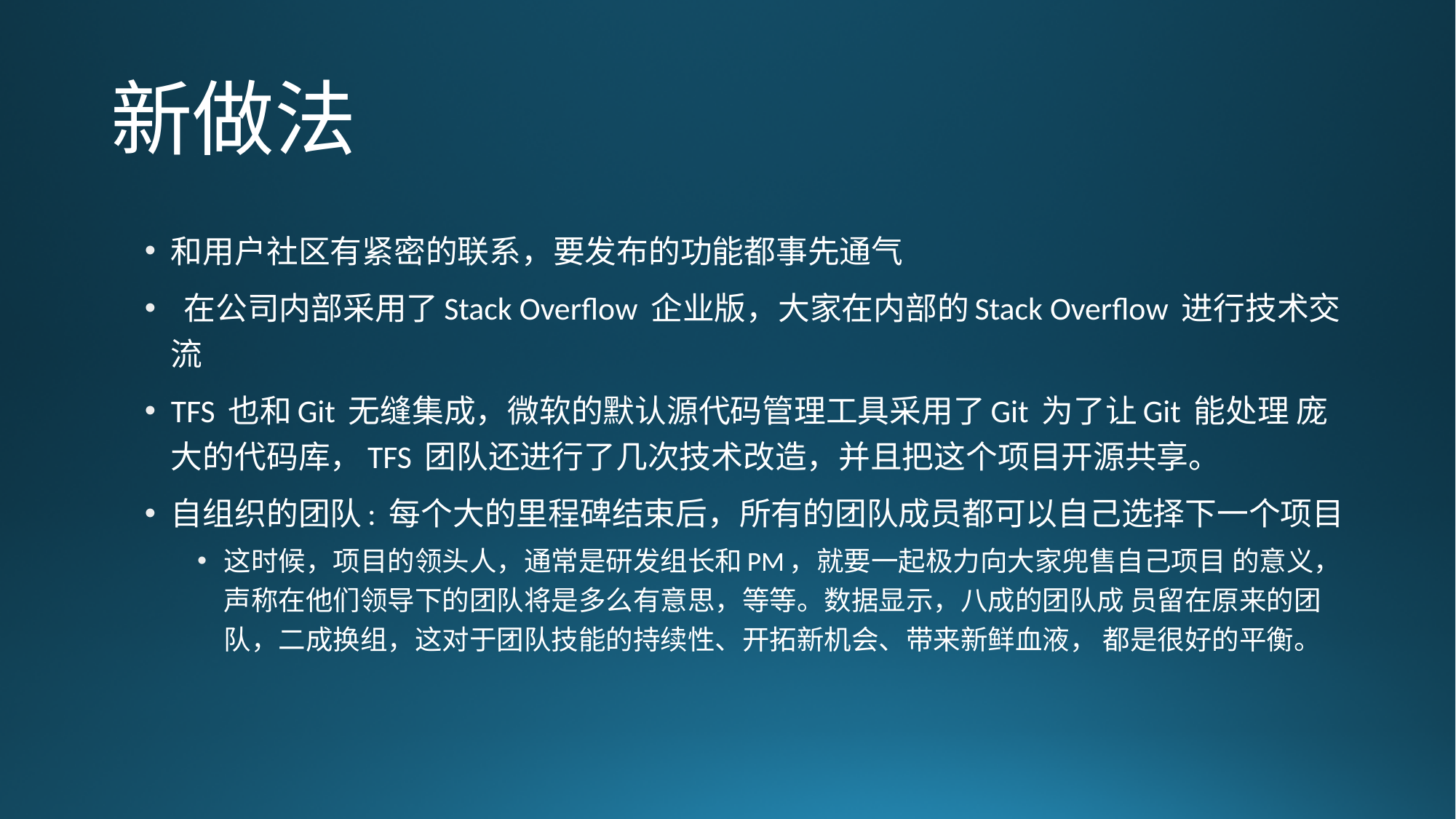

# 新做法
和用户社区有紧密的联系，要发布的功能都事先通气
 在公司内部采用了Stack Overflow 企业版，大家在内部的Stack Overﬂow 进行技术交 流
TFS 也和Git 无缝集成，微软的默认源代码管理工具采用了Git 为了让Git 能处理 庞大的代码库，TFS 团队还进行了几次技术改造，并且把这个项目开源共享。
自组织的团队: 每个大的里程碑结束后，所有的团队成员都可以自己选择下一个项目
这时候，项目的领头人，通常是研发组长和PM，就要一起极力向大家兜售自己项目 的意义，声称在他们领导下的团队将是多么有意思，等等。数据显示，八成的团队成 员留在原来的团队，二成换组，这对于团队技能的持续性、开拓新机会、带来新鲜血液， 都是很好的平衡。